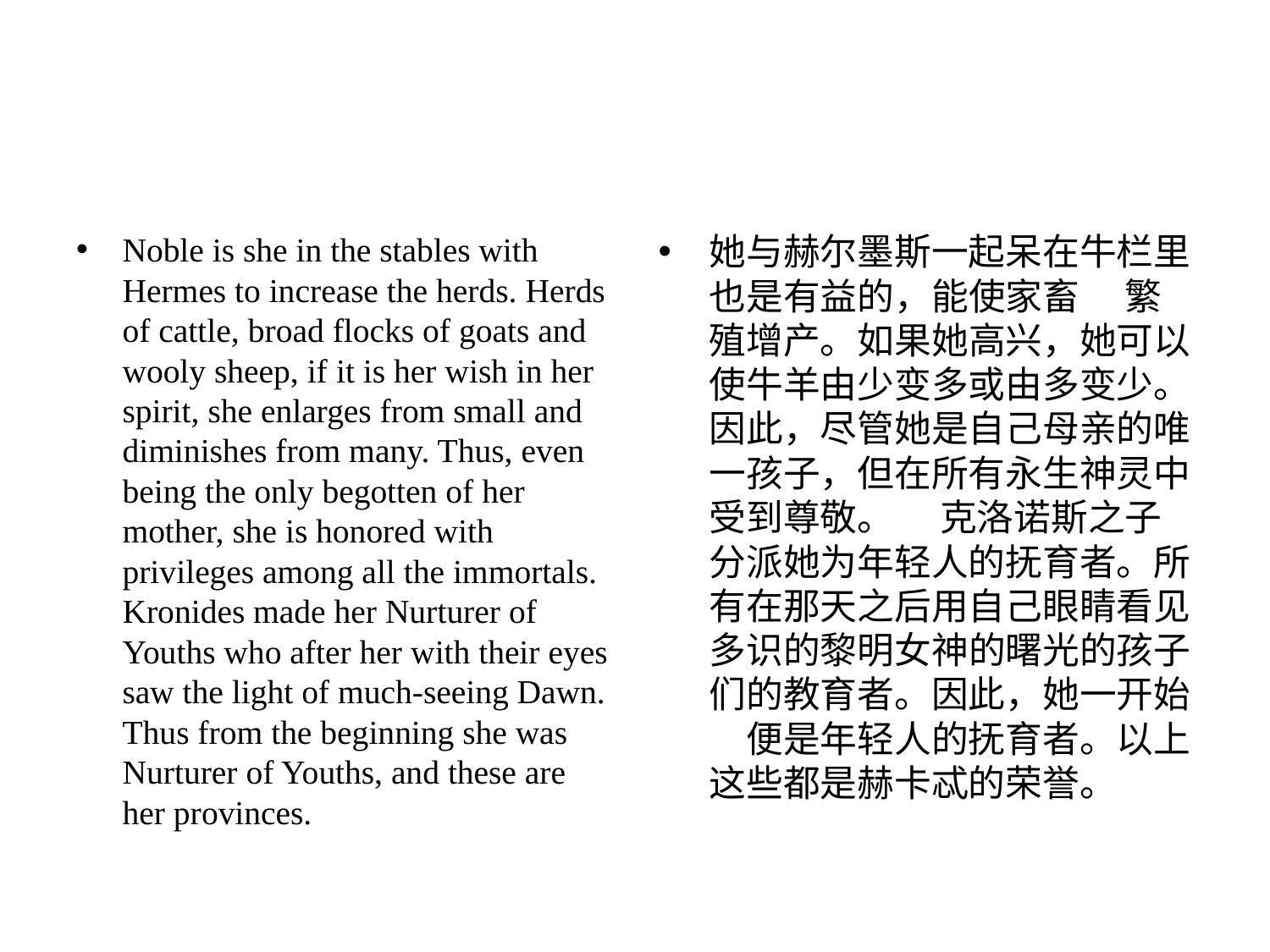

#
Noble is she in the stables with Hermes to increase the herds. Herds of cattle, broad flocks of goats and wooly sheep, if it is her wish in her spirit, she enlarges from small and diminishes from many. Thus, even being the only begotten of her mother, she is honored with privileges among all the immortals. Kronides made her Nurturer of Youths who after her with their eyes saw the light of much-seeing Dawn. Thus from the beginning she was Nurturer of Youths, and these are her provinces.
她与赫尔墨斯⼀起呆在⽜栏⾥也是有益的，能使家畜 　繁殖增产。如果她⾼兴，她可以使⽜⽺由少变多或由多变少。因此，尽管她是⾃⼰母亲的唯⼀孩⼦，但在所有永⽣神灵中受到尊敬。 　克洛诺斯之⼦分派她为年轻⼈的抚育者。所有在那天之后⽤⾃⼰眼睛看见多识的黎明⼥神的曙光的孩⼦们的教育者。因此，她⼀开始 　便是年轻⼈的抚育者。以上这些都是赫卡忒的荣誉。